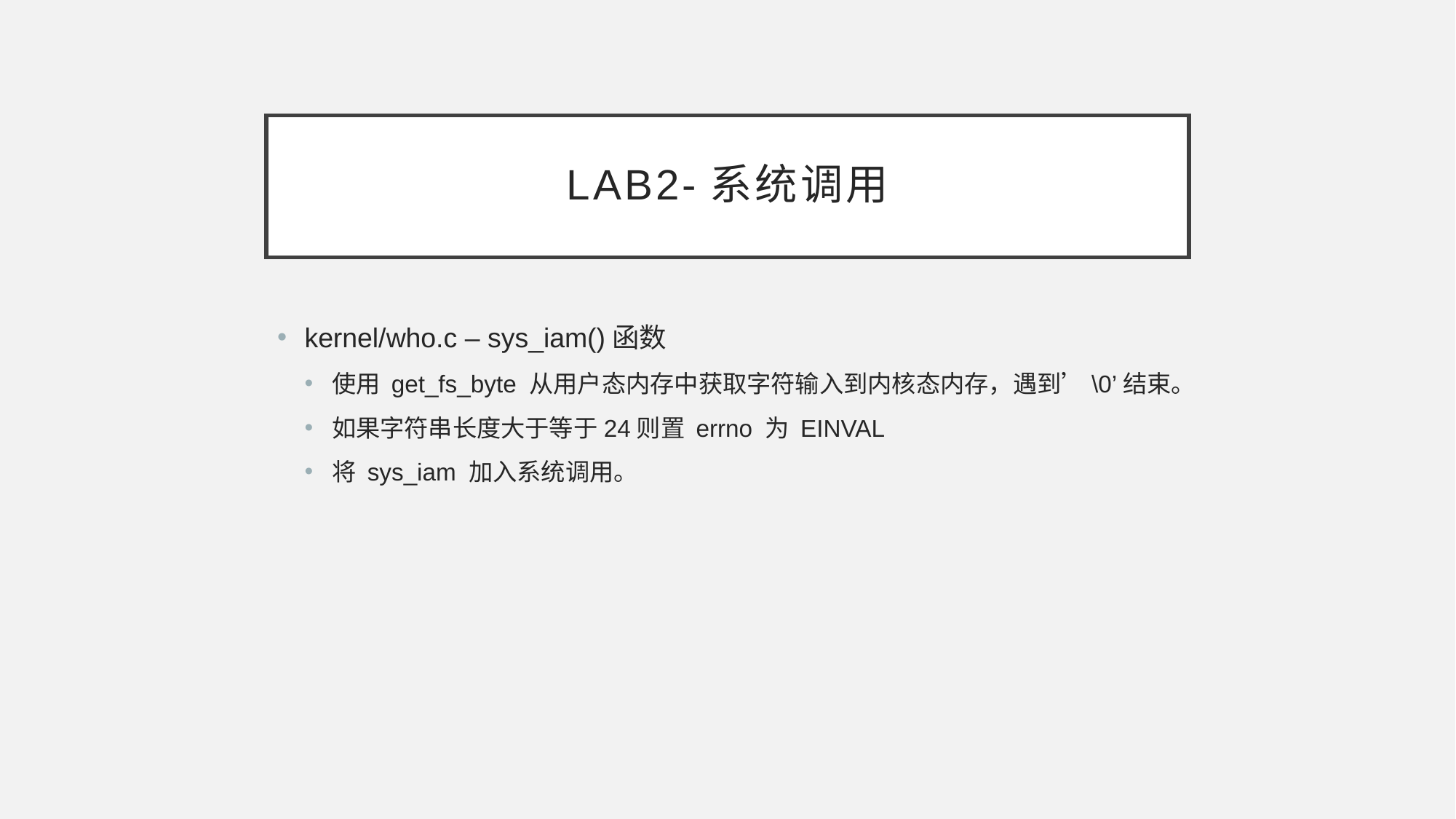

# Lab2-系统调用
kernel/who.c – sys_iam()函数
使用 get_fs_byte 从用户态内存中获取字符输入到内核态内存，遇到’\0’结束。
如果字符串长度大于等于24则置 errno 为 EINVAL
将 sys_iam 加入系统调用。